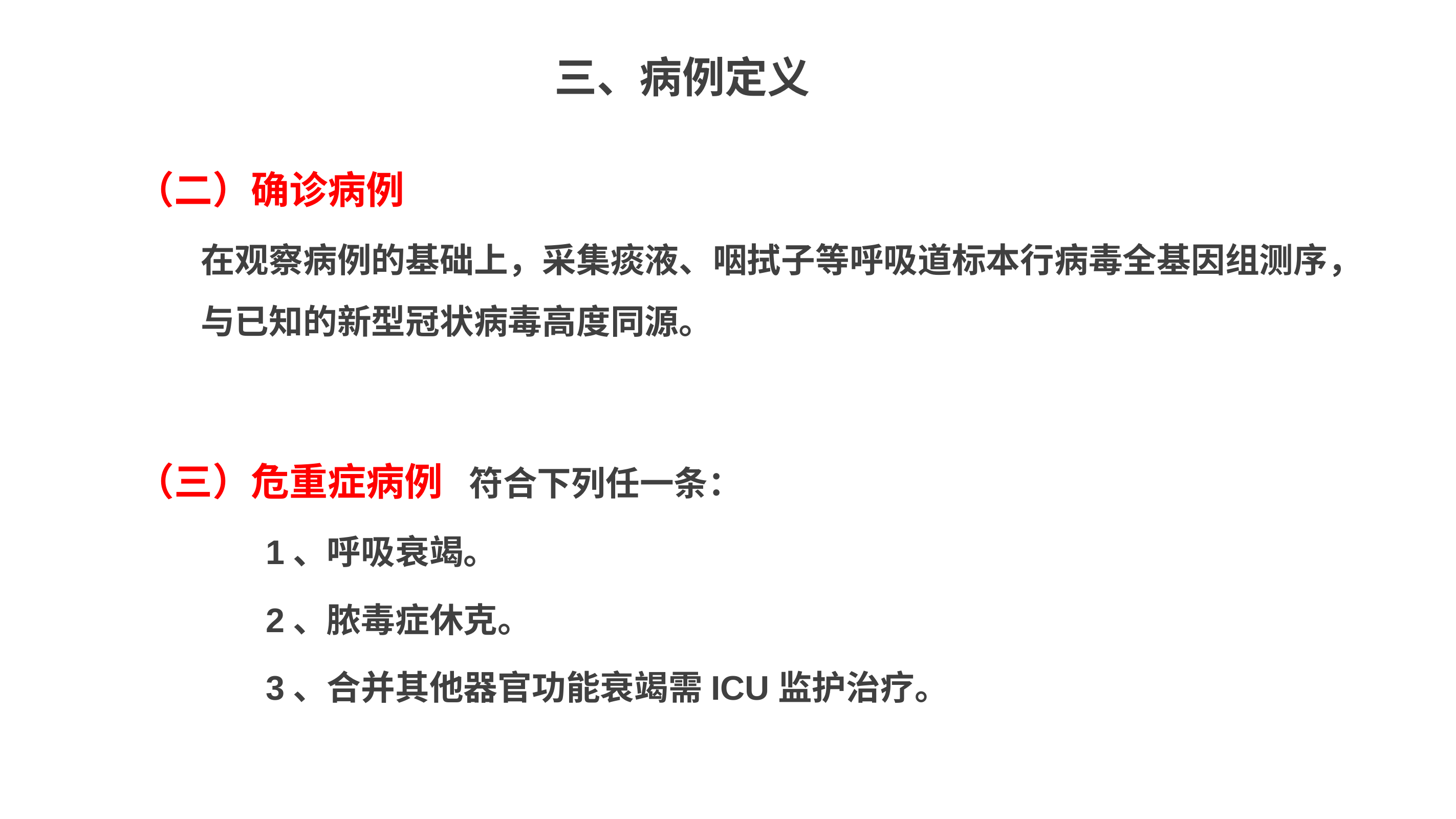

# 三、病例定义
（二）确诊病例
在观察病例的基础上，采集痰液、咽拭子等呼吸道标本行病毒全基因组测序，与已知的新型冠状病毒高度同源。

（三）危重症病例   符合下列任一条：
1、呼吸衰竭。
2、脓毒症休克。
3、合并其他器官功能衰竭需ICU监护治疗。